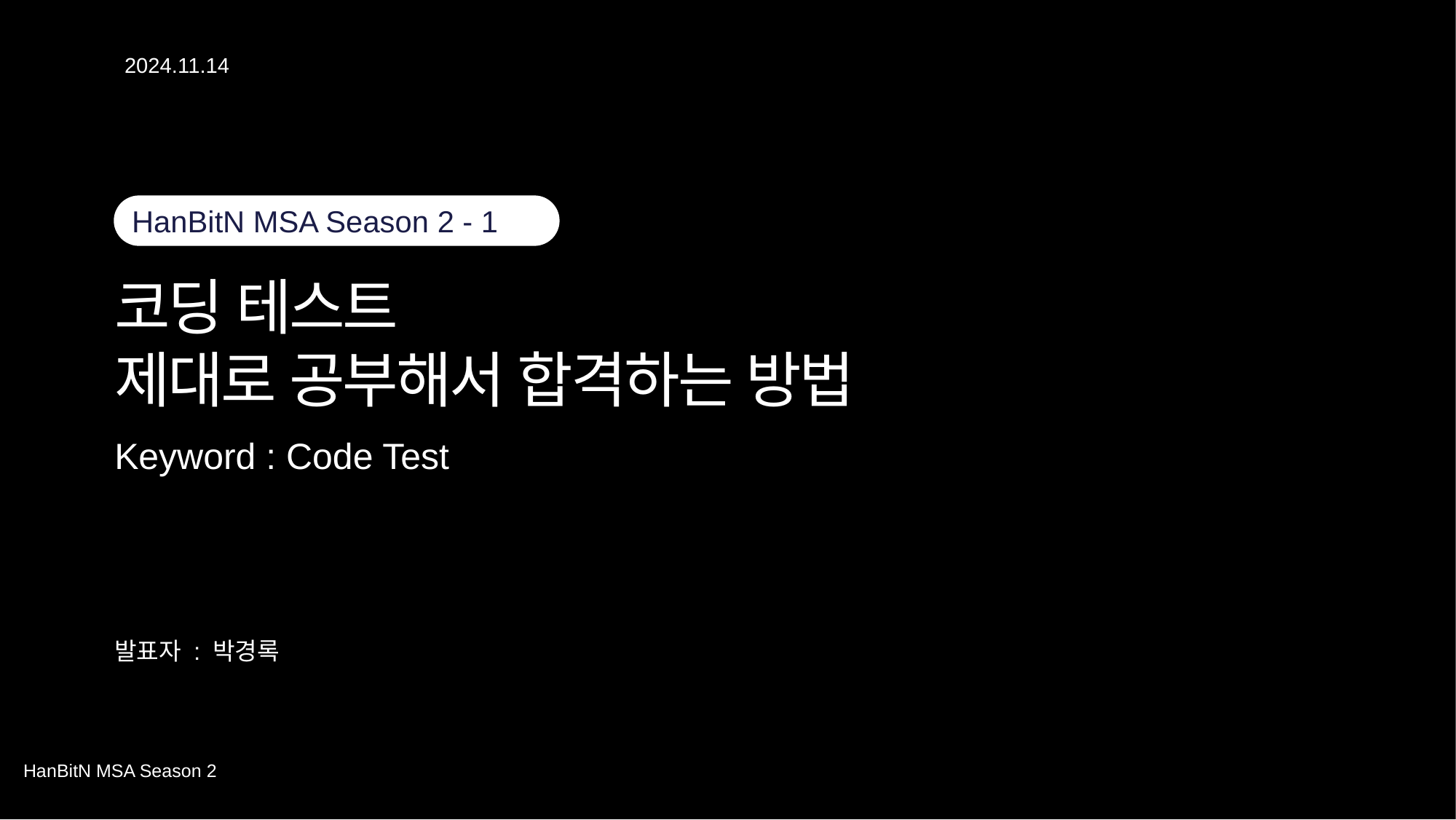

2024.11.14

HanBitN MSA Season 2 - 1
코딩 테스트
제대로 공부해서 합격하는 방법
Keyword : Code Test
발표자 : 박경록